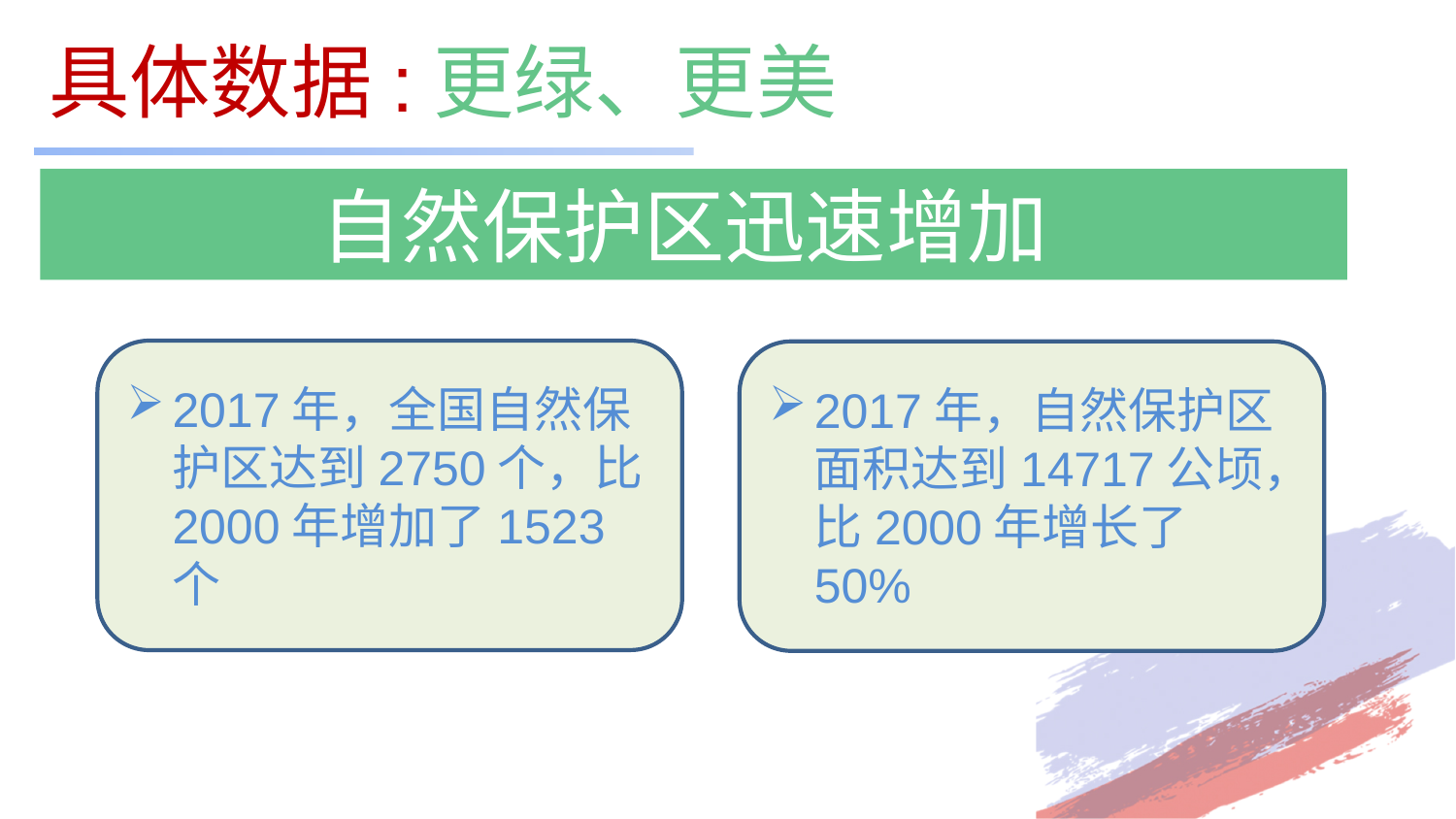

# 具体数据:更绿、更美
自然保护区迅速增加
2017年，全国自然保护区达到2750个，比2000年增加了1523个
2017年，自然保护区面积达到14717公顷，比2000年增长了50%